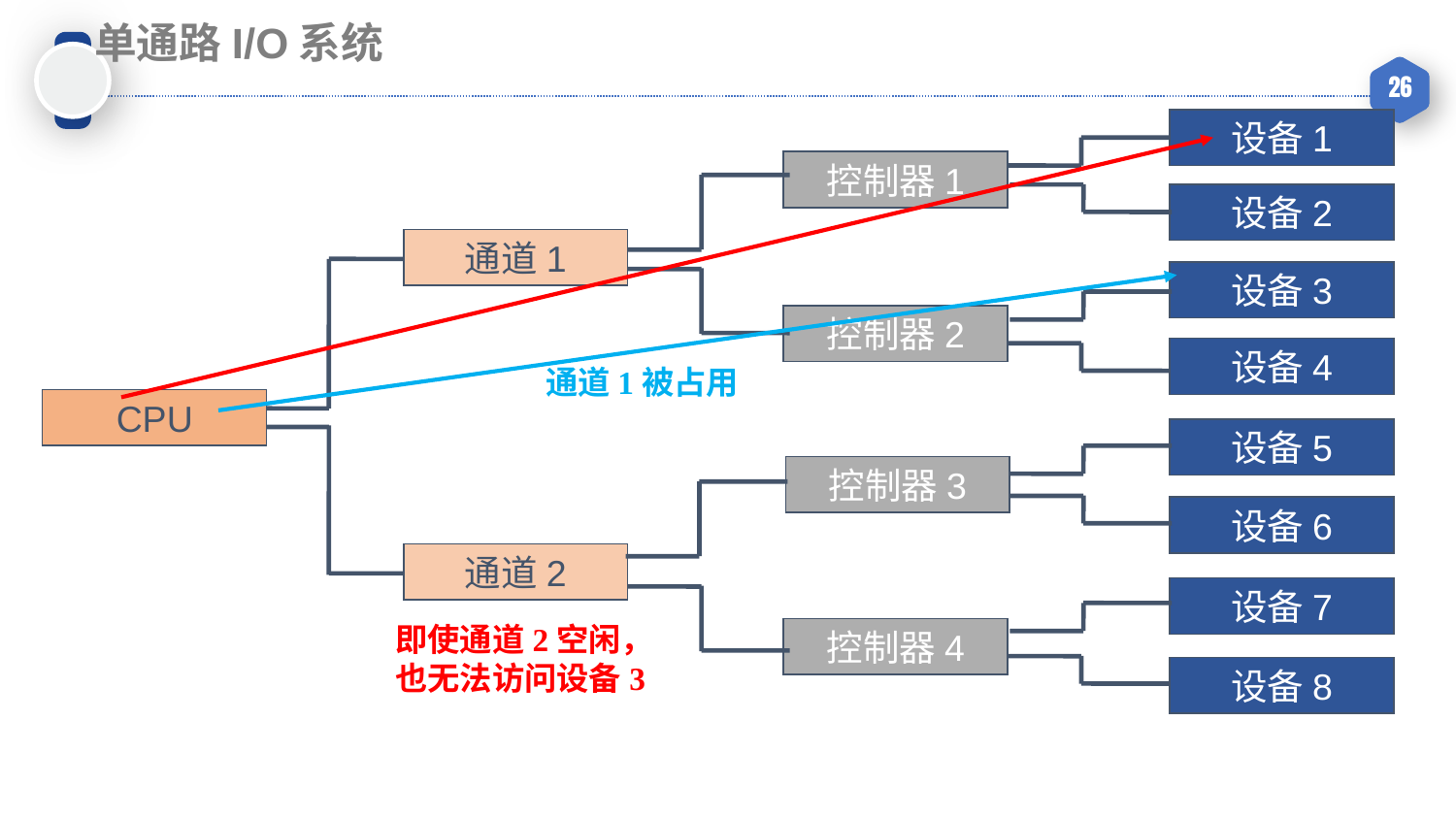

单通路I/O系统
设备1

控制器1

设备2
通道1

设备3

控制器2
设备4

CPU
设备5

控制器3

设备6
通道2
设备7

控制器4

设备8
通道1被占用
即使通道2空闲，
也无法访问设备3